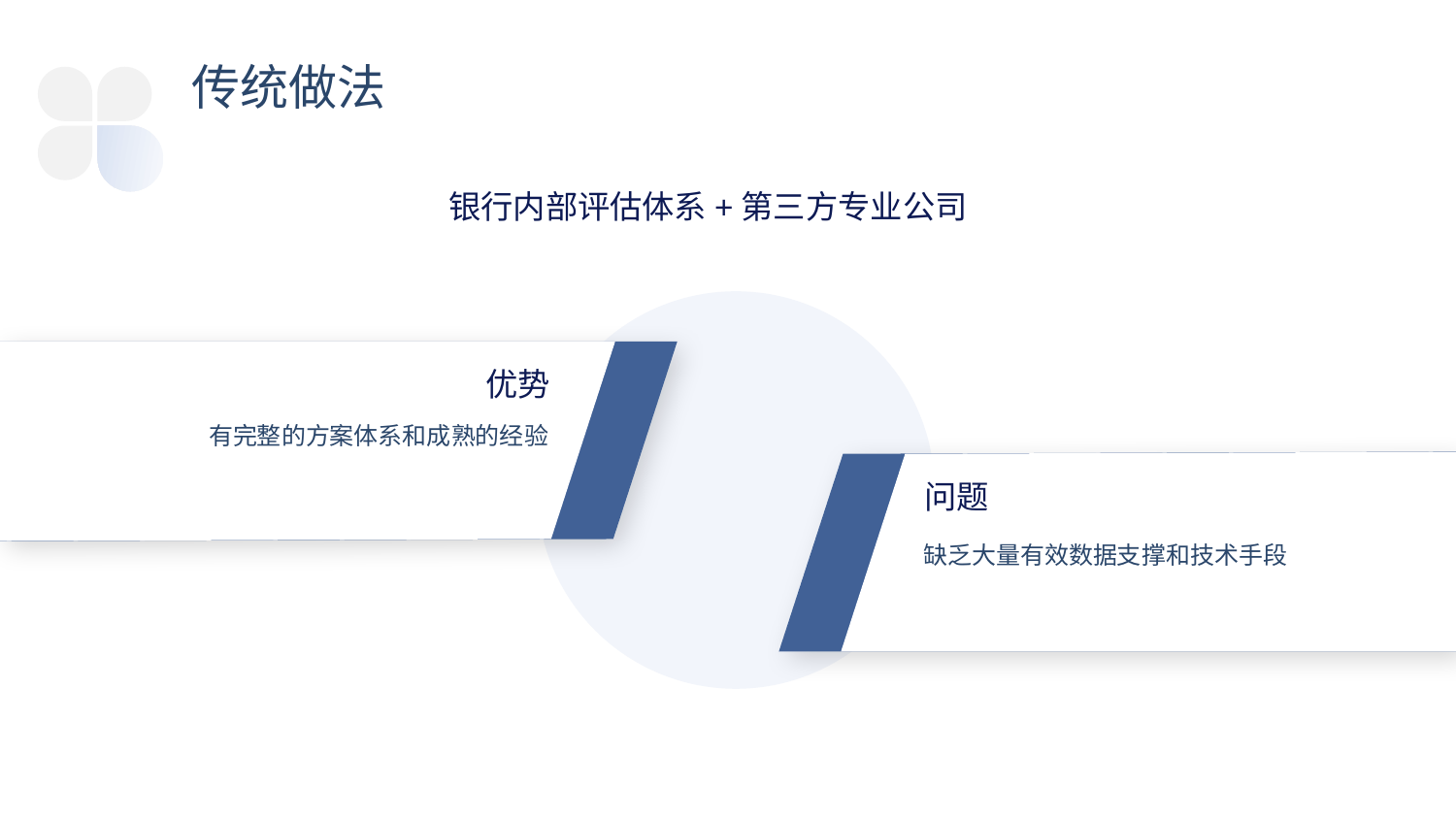

传统做法

银行内部评估体系+第三方专业公司

优势
有完整的方案体系和成熟的经验

问题
缺乏大量有效数据支撑和技术手段